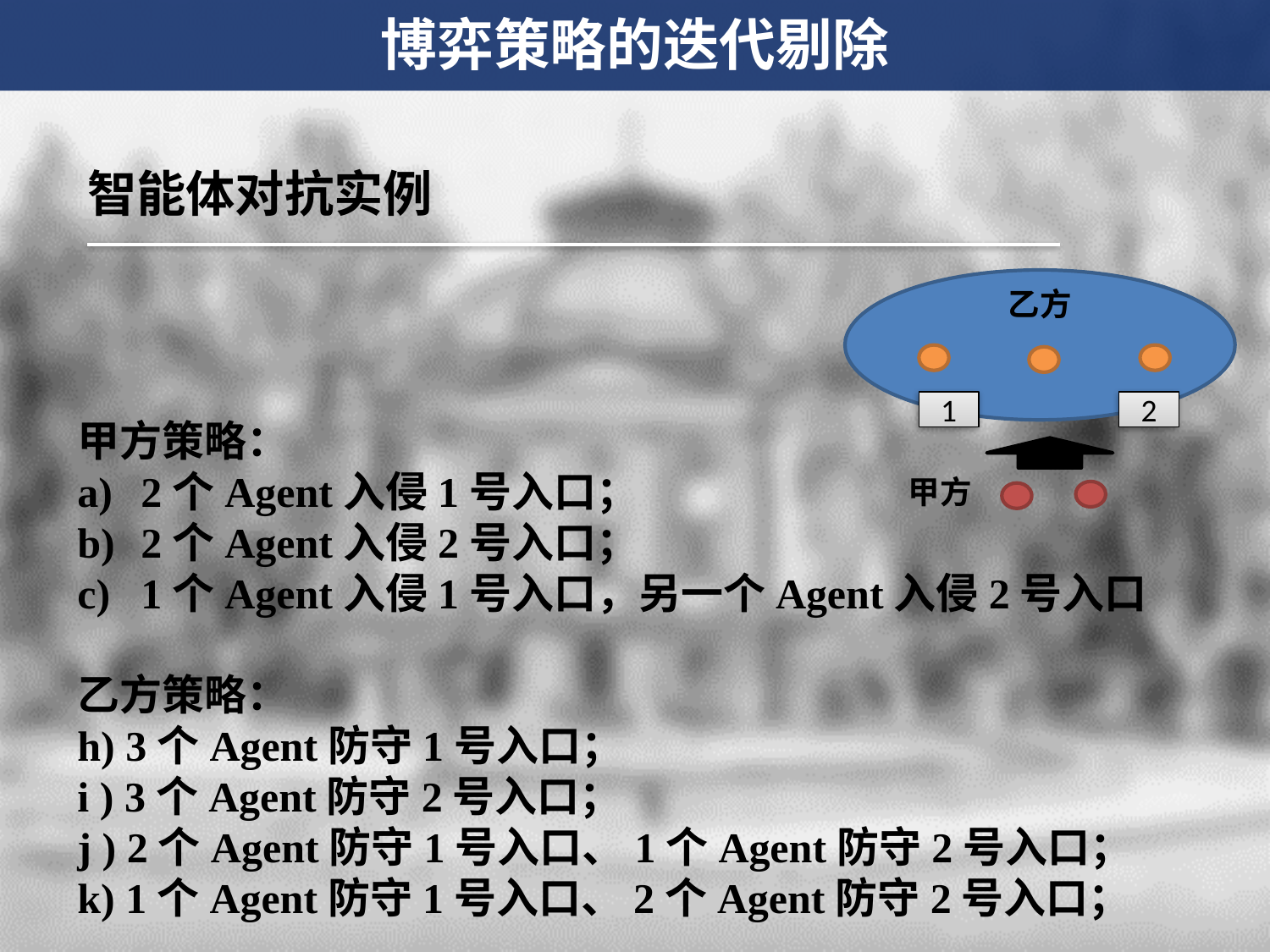

博弈策略的迭代剔除

智能体对抗实例

乙方

1
2
甲方策略：
2个Agent入侵1号入口；
2个Agent入侵2号入口；
1个Agent入侵1号入口，另一个Agent入侵2号入口

乙方策略：
h) 3个Agent防守1号入口；
i ) 3个Agent防守2号入口；
j ) 2个Agent防守1号入口、1个Agent防守2号入口；
k) 1个Agent防守1号入口、2个Agent防守2号入口；

甲方